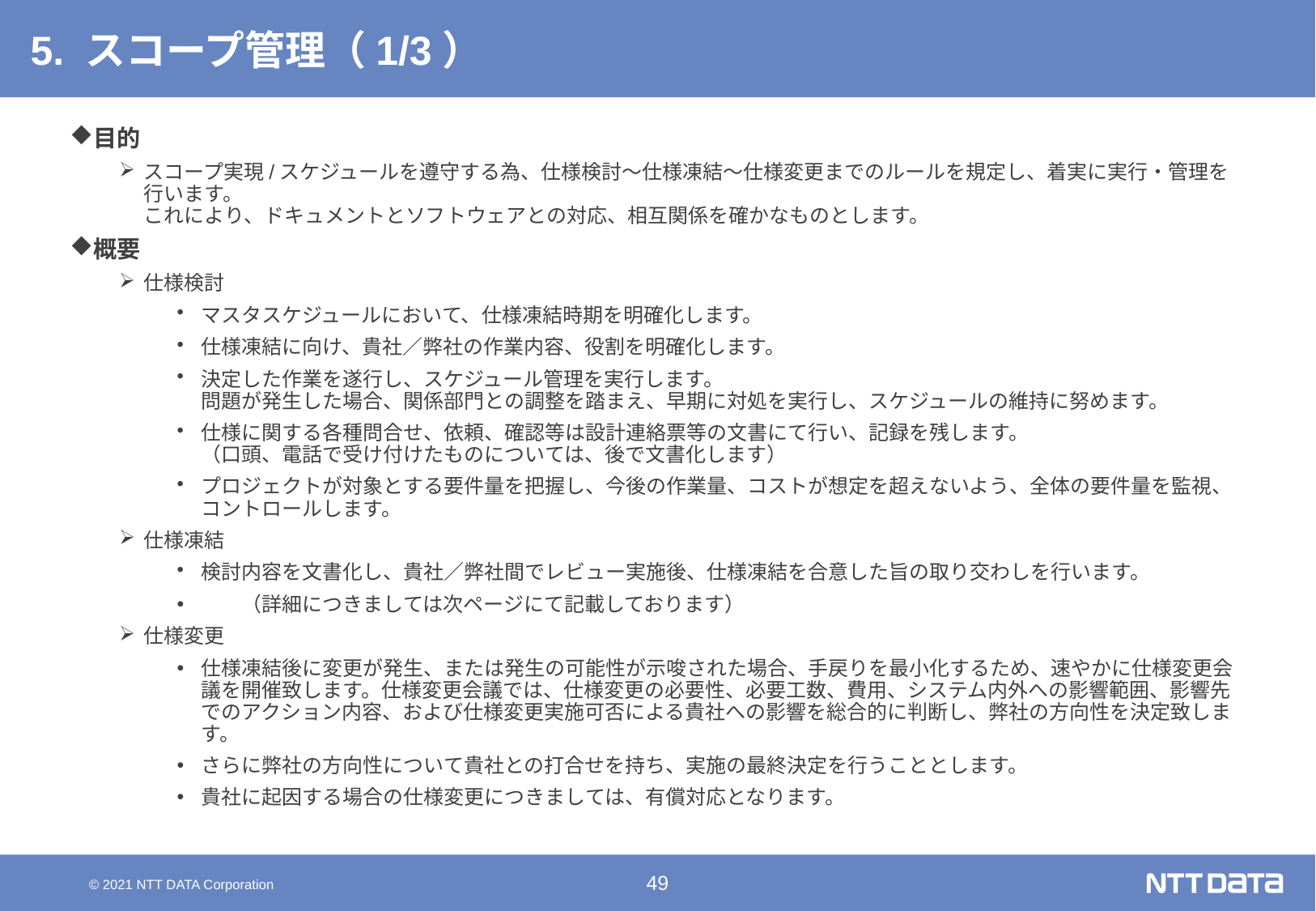

# 5. スコープ管理（1/3）
目的
スコープ実現/スケジュールを遵守する為、仕様検討～仕様凍結～仕様変更までのルールを規定し、着実に実行・管理を行います。
これにより、ドキュメントとソフトウェアとの対応、相互関係を確かなものとします。
概要
仕様検討
マスタスケジュールにおいて、仕様凍結時期を明確化します。
仕様凍結に向け、貴社／弊社の作業内容、役割を明確化します。
決定した作業を遂行し、スケジュール管理を実行します。
問題が発生した場合、関係部門との調整を踏まえ、早期に対処を実行し、スケジュールの維持に努めます。
仕様に関する各種問合せ、依頼、確認等は設計連絡票等の文書にて行い、記録を残します。
（口頭、電話で受け付けたものについては、後で文書化します）
プロジェクトが対象とする要件量を把握し、今後の作業量、コストが想定を超えないよう、全体の要件量を監視、コントロールします。
仕様凍結
検討内容を文書化し、貴社／弊社間でレビュー実施後、仕様凍結を合意した旨の取り交わしを行います。
　　（詳細につきましては次ページにて記載しております）
仕様変更
仕様凍結後に変更が発生、または発生の可能性が示唆された場合、手戻りを最小化するため、速やかに仕様変更会議を開催致します。仕様変更会議では、仕様変更の必要性、必要工数、費用、システム内外への影響範囲、影響先でのアクション内容、および仕様変更実施可否による貴社への影響を総合的に判断し、弊社の方向性を決定致します。
さらに弊社の方向性について貴社との打合せを持ち、実施の最終決定を行うこととします。
貴社に起因する場合の仕様変更につきましては、有償対応となります。